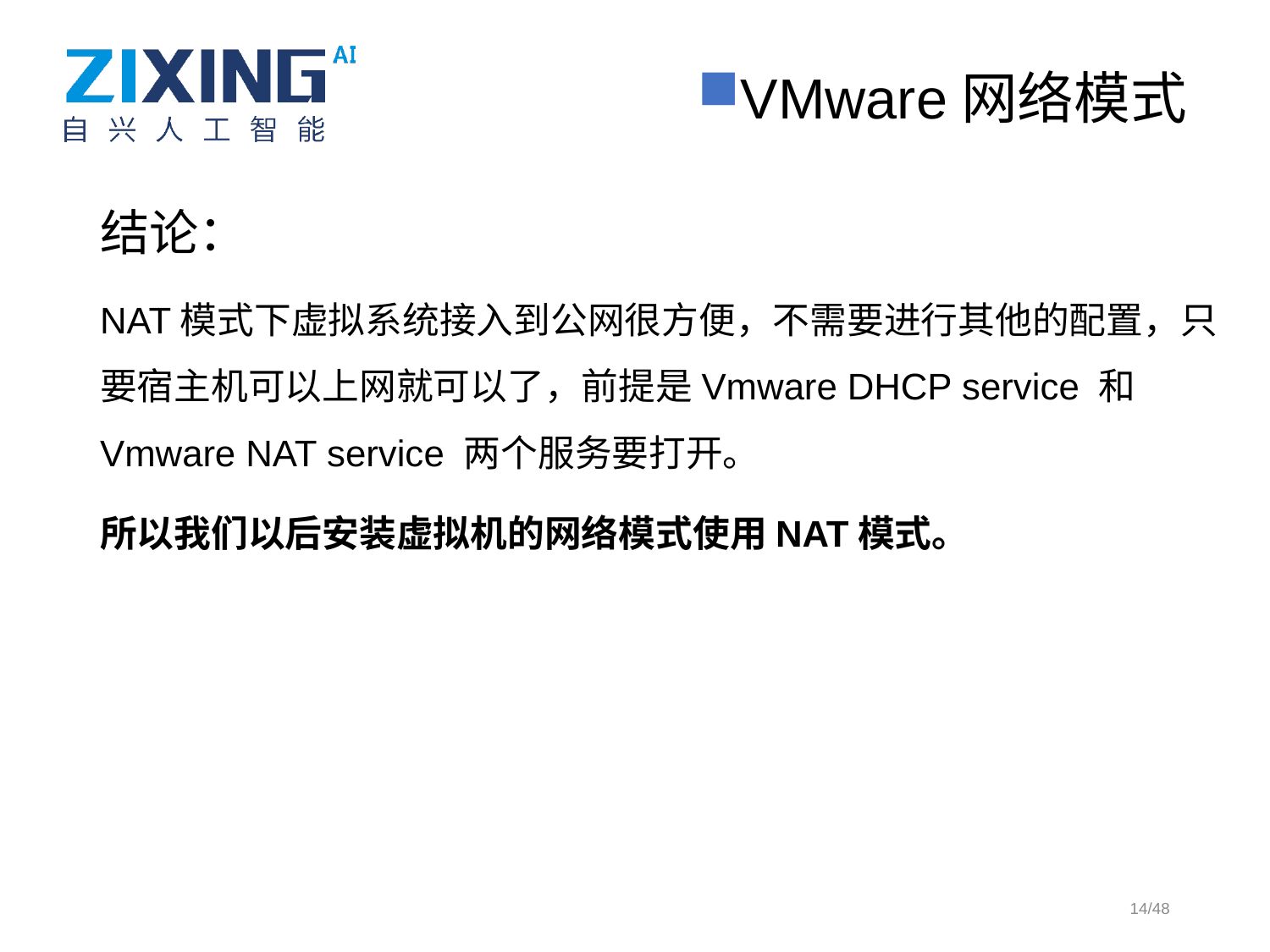

VMware网络模式
结论：
NAT模式下虚拟系统接入到公网很方便，不需要进行其他的配置，只要宿主机可以上网就可以了，前提是Vmware DHCP service 和Vmware NAT service 两个服务要打开。
所以我们以后安装虚拟机的网络模式使用NAT模式。

14/48